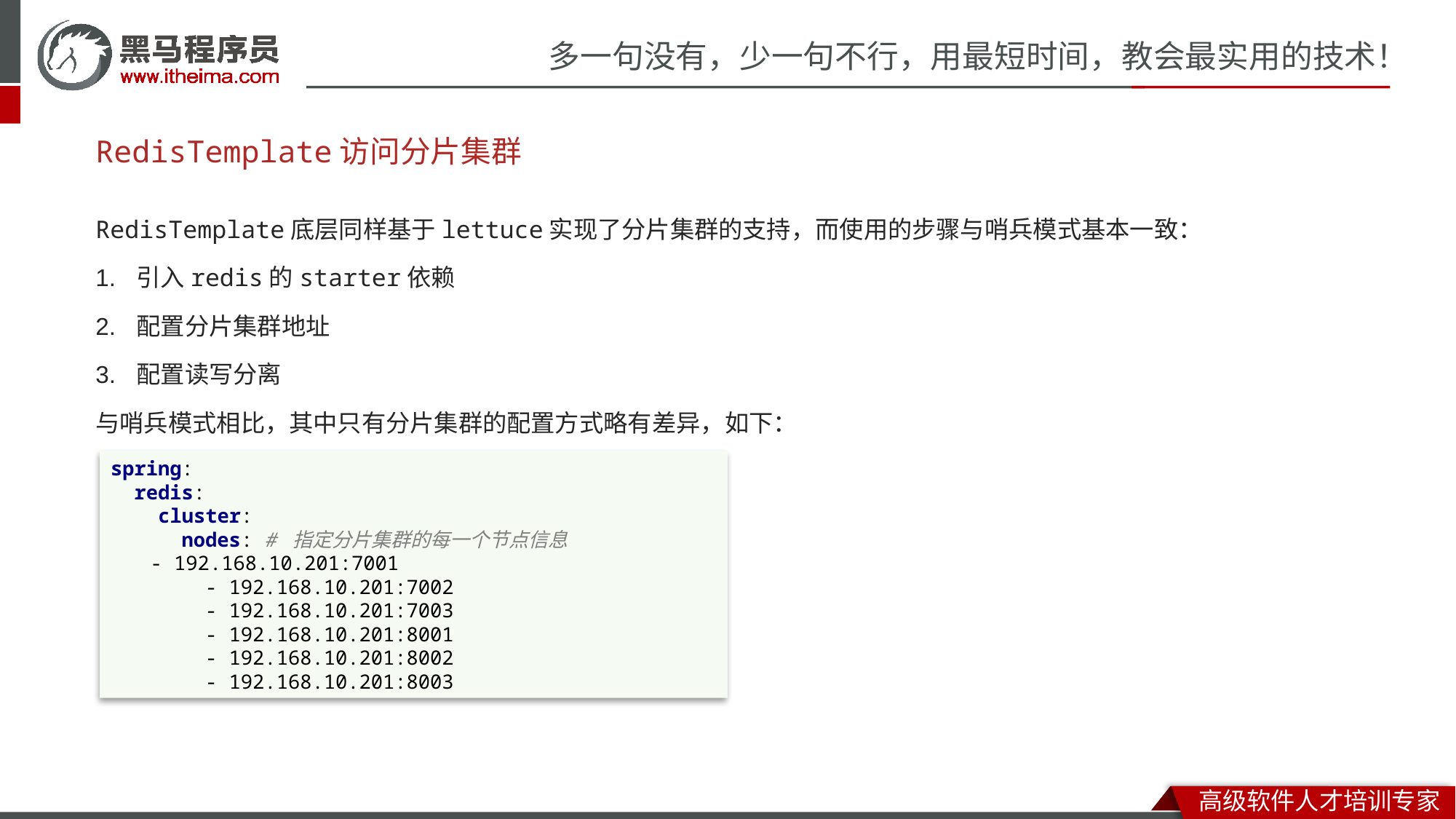

# RedisTemplate访问分片集群
RedisTemplate底层同样基于lettuce实现了分片集群的支持，而使用的步骤与哨兵模式基本一致：
引入redis的starter依赖
配置分片集群地址
配置读写分离
与哨兵模式相比，其中只有分片集群的配置方式略有差异，如下：
spring:
  redis:
    cluster:
      nodes: # 指定分片集群的每一个节点信息
        - 192.168.10.201:7001
        - 192.168.10.201:7002
        - 192.168.10.201:7003
        - 192.168.10.201:8001
        - 192.168.10.201:8002
        - 192.168.10.201:8003